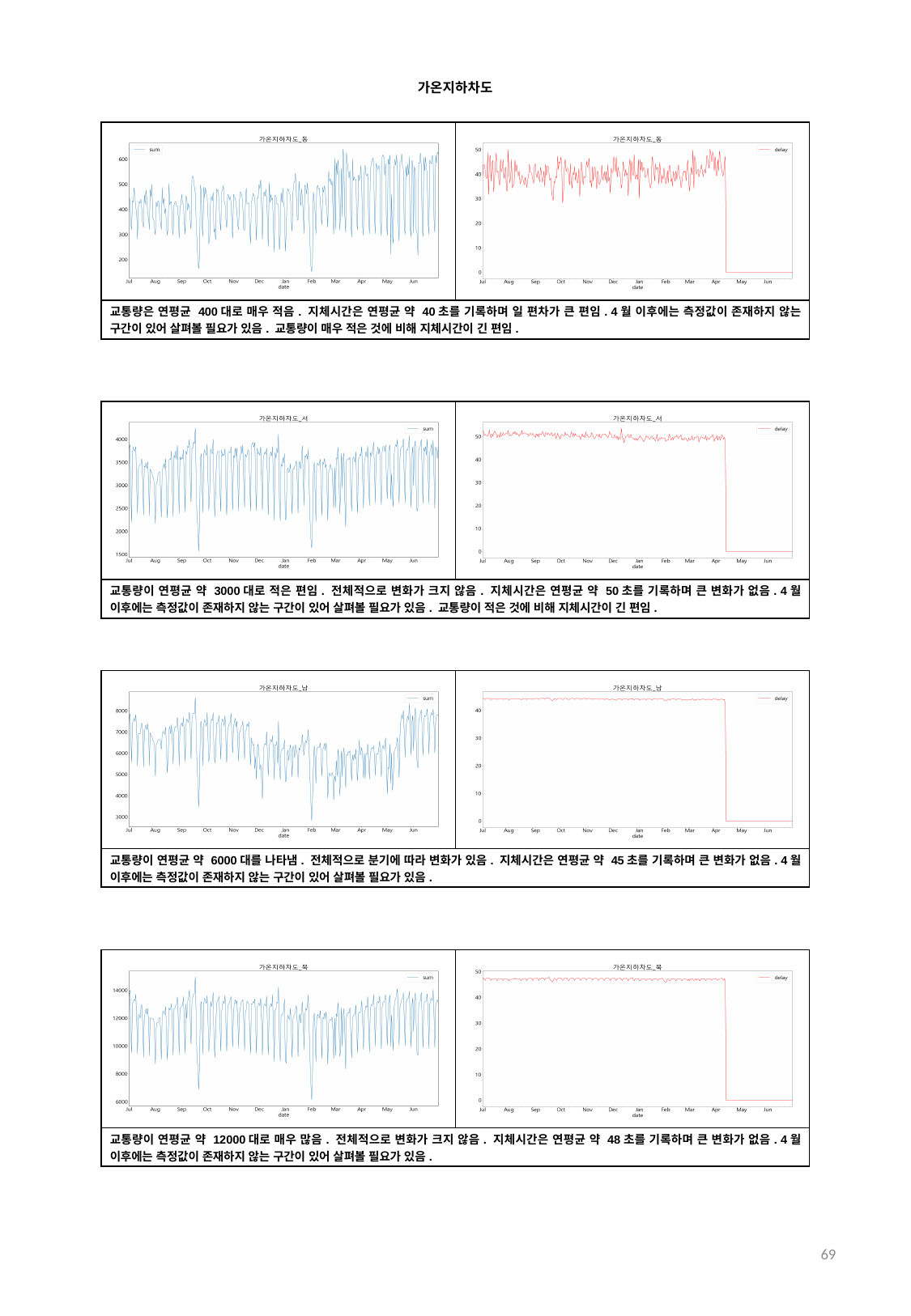

가온지하차도
|  |  |
| --- | --- |
| 교통량은 연평균 400대로 매우 적음. 지체시간은 연평균 약 40초를 기록하며 일 편차가 큰 편임. 4월 이후에는 측정값이 존재하지 않는 구간이 있어 살펴볼 필요가 있음. 교통량이 매우 적은 것에 비해 지체시간이 긴 편임. |  |
|  |  |
| --- | --- |
| 교통량이 연평균 약 3000대로 적은 편임. 전체적으로 변화가 크지 않음. 지체시간은 연평균 약 50초를 기록하며 큰 변화가 없음. 4월 이후에는 측정값이 존재하지 않는 구간이 있어 살펴볼 필요가 있음. 교통량이 적은 것에 비해 지체시간이 긴 편임. |  |
|  |  |
| --- | --- |
| 교통량이 연평균 약 6000대를 나타냄. 전체적으로 분기에 따라 변화가 있음. 지체시간은 연평균 약 45초를 기록하며 큰 변화가 없음. 4월 이후에는 측정값이 존재하지 않는 구간이 있어 살펴볼 필요가 있음. |  |
|  |  |
| --- | --- |
| 교통량이 연평균 약 12000대로 매우 많음. 전체적으로 변화가 크지 않음. 지체시간은 연평균 약 48초를 기록하며 큰 변화가 없음. 4월 이후에는 측정값이 존재하지 않는 구간이 있어 살펴볼 필요가 있음. |  |
69